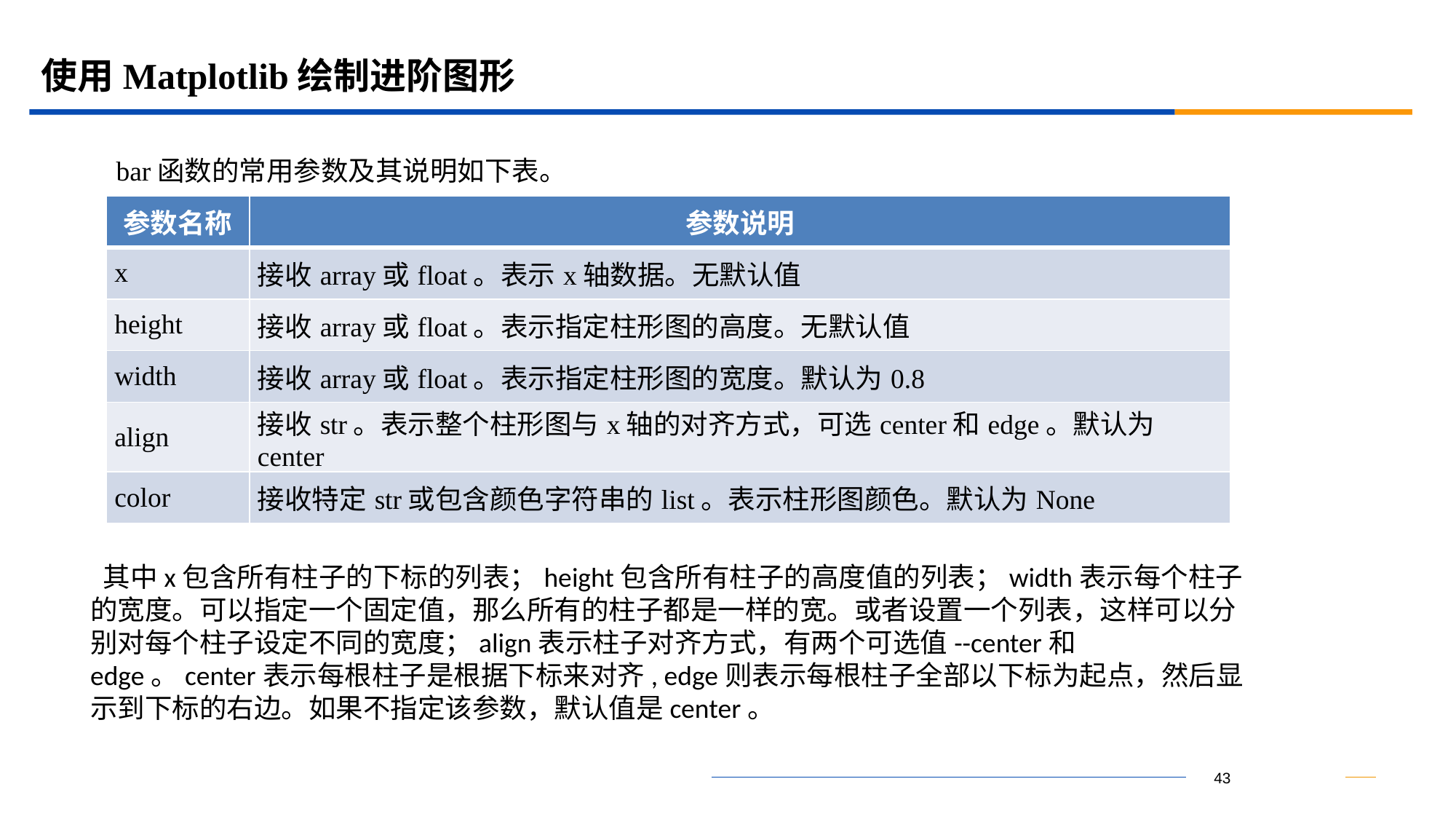

# 使用Matplotlib绘制进阶图形
bar函数的常用参数及其说明如下表。

| 参数名称 | 参数说明 |
| --- | --- |
| x | 接收array或float。表示x轴数据。无默认值 |
| height | 接收array或float。表示指定柱形图的高度。无默认值 |
| width | 接收array或float。表示指定柱形图的宽度。默认为0.8 |
| align | 接收str。表示整个柱形图与x轴的对齐方式，可选center和edge。默认为center |
| color | 接收特定str或包含颜色字符串的list。表示柱形图颜色。默认为None |
 其中x包含所有柱子的下标的列表；height包含所有柱子的高度值的列表；width表示每个柱子的宽度。可以指定一个固定值，那么所有的柱子都是一样的宽。或者设置一个列表，这样可以分别对每个柱子设定不同的宽度；align表示柱子对齐方式，有两个可选值--center和edge。center表示每根柱子是根据下标来对齐, edge则表示每根柱子全部以下标为起点，然后显示到下标的右边。如果不指定该参数，默认值是center。